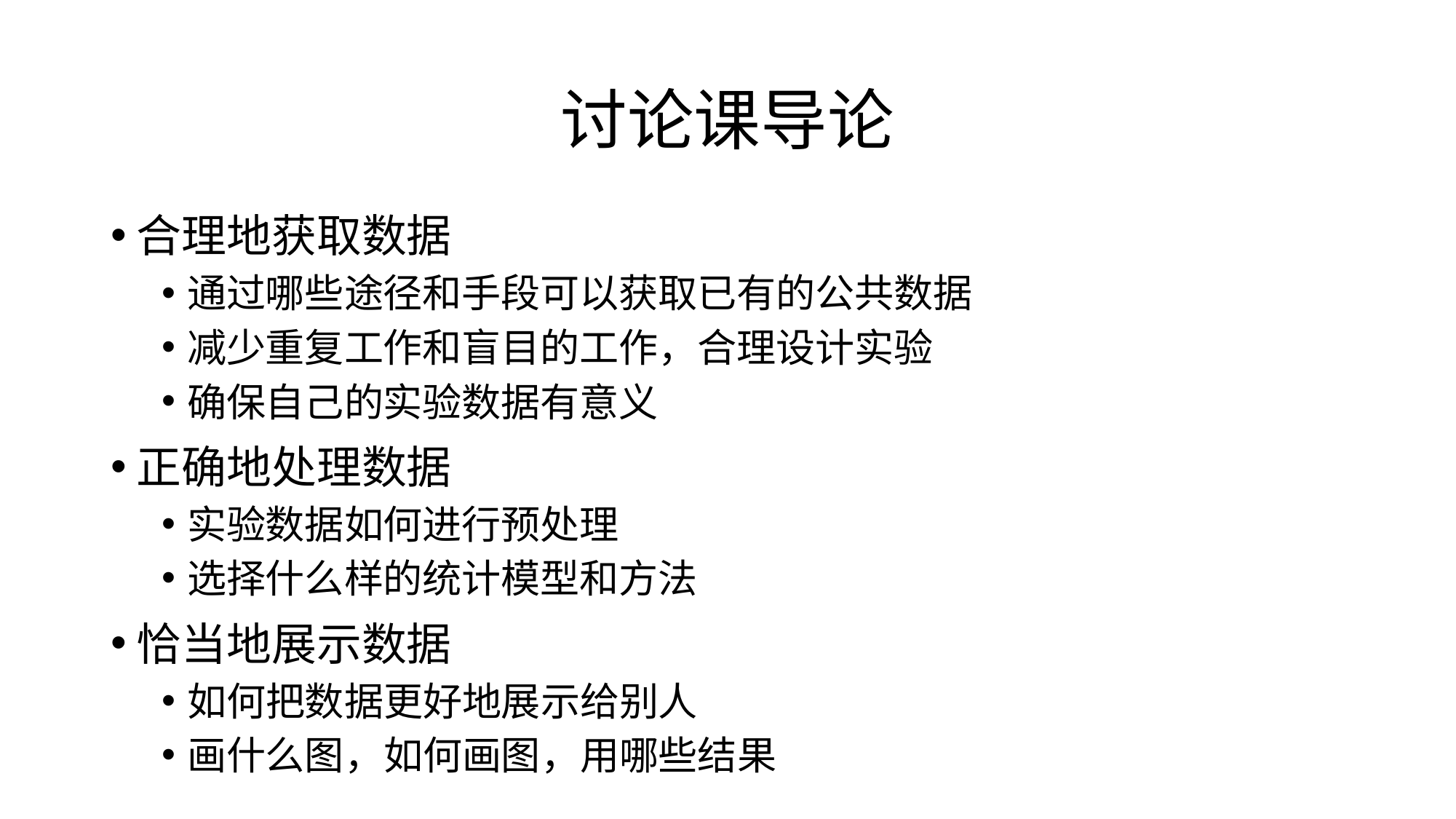

# 讨论课导论
合理地获取数据
通过哪些途径和手段可以获取已有的公共数据
减少重复工作和盲目的工作，合理设计实验
确保自己的实验数据有意义
正确地处理数据
实验数据如何进行预处理
选择什么样的统计模型和方法
恰当地展示数据
如何把数据更好地展示给别人
画什么图，如何画图，用哪些结果